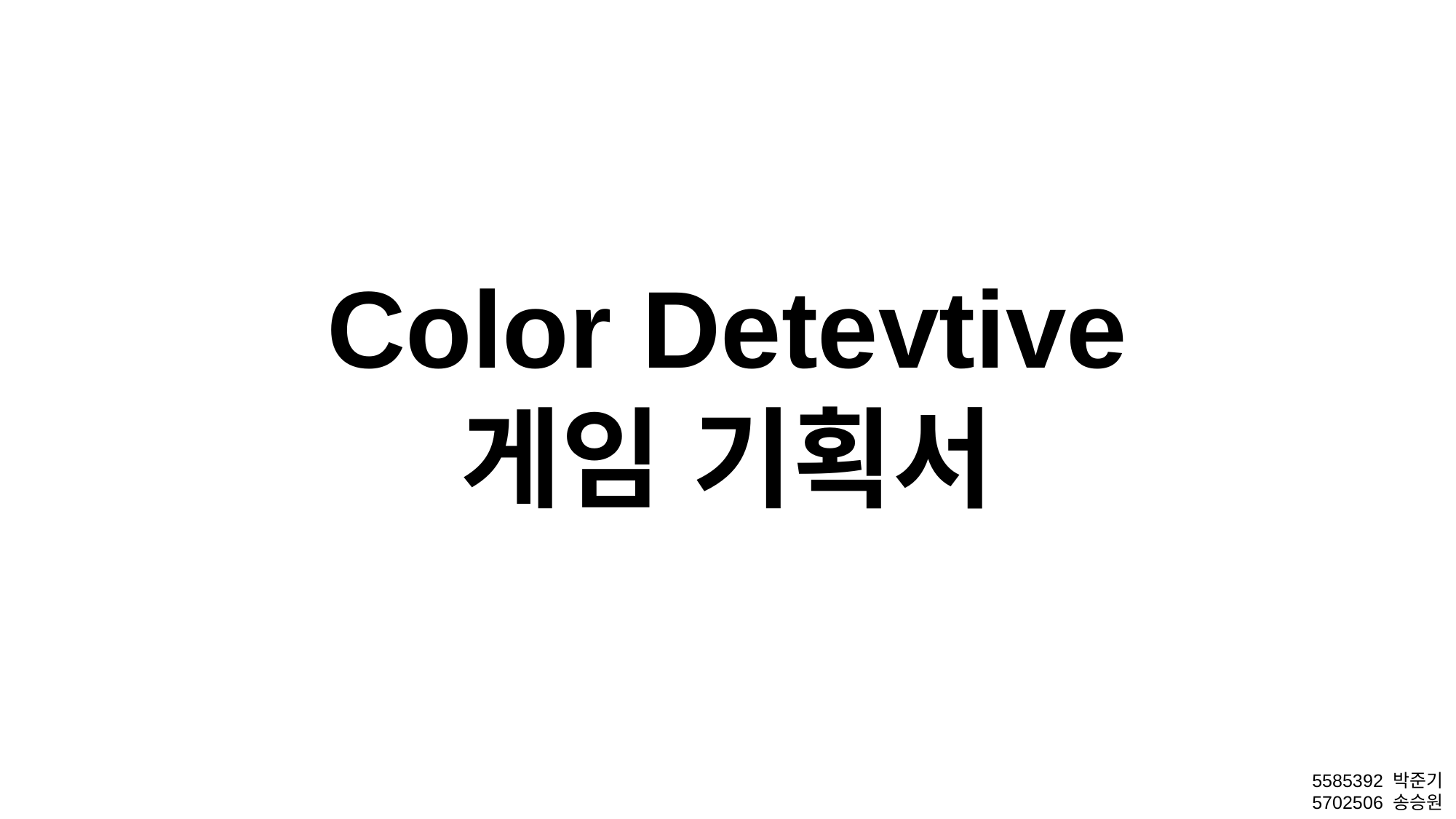

Color Detevtive
게임 기획서
5585392 박준기
5702506 송승원